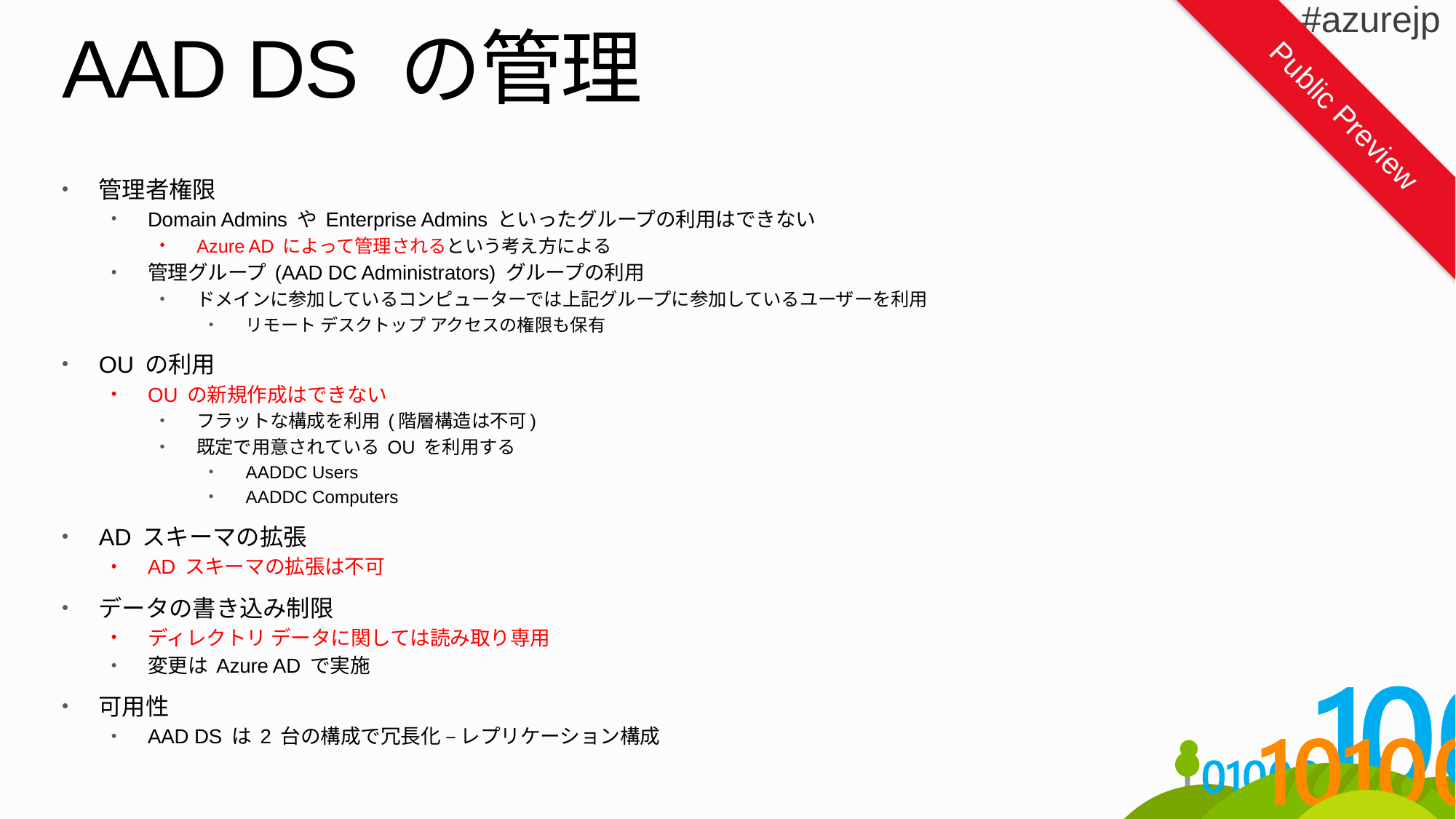

# AAD DS の管理
Public Preview
管理者権限
Domain Admins や Enterprise Admins といったグループの利用はできない
Azure AD によって管理されるという考え方による
管理グループ (AAD DC Administrators) グループの利用
ドメインに参加しているコンピューターでは上記グループに参加しているユーザーを利用
リモート デスクトップ アクセスの権限も保有
OU の利用
OU の新規作成はできない
フラットな構成を利用 (階層構造は不可)
既定で用意されている OU を利用する
AADDC Users
AADDC Computers
AD スキーマの拡張
AD スキーマの拡張は不可
データの書き込み制限
ディレクトリ データに関しては読み取り専用
変更は Azure AD で実施
可用性
AAD DS は 2 台の構成で冗長化 – レプリケーション構成